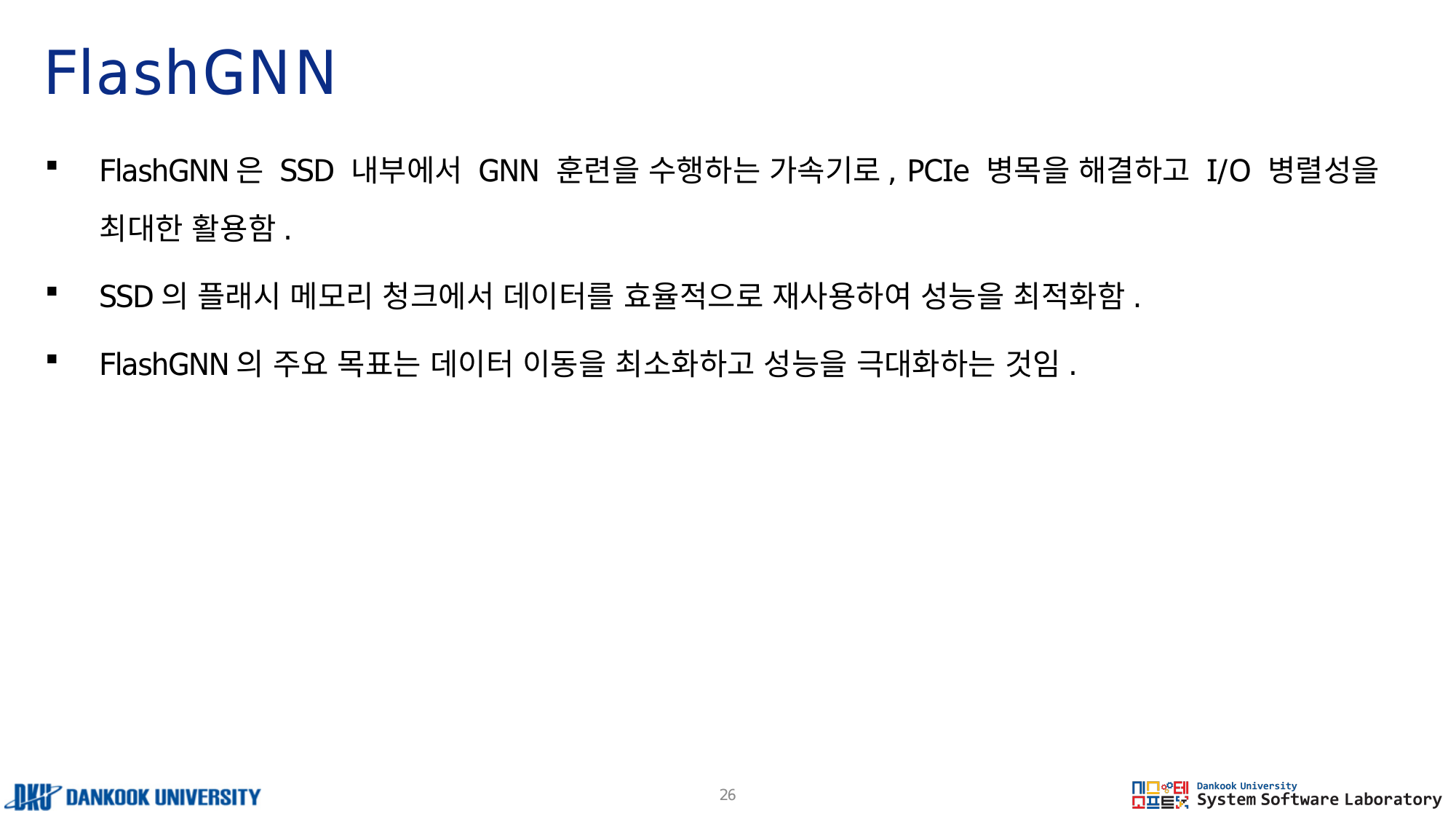

# FlashGNN
FlashGNN은 SSD 내부에서 GNN 훈련을 수행하는 가속기로, PCIe 병목을 해결하고 I/O 병렬성을 최대한 활용함.
SSD의 플래시 메모리 청크에서 데이터를 효율적으로 재사용하여 성능을 최적화함.
FlashGNN의 주요 목표는 데이터 이동을 최소화하고 성능을 극대화하는 것임.
26